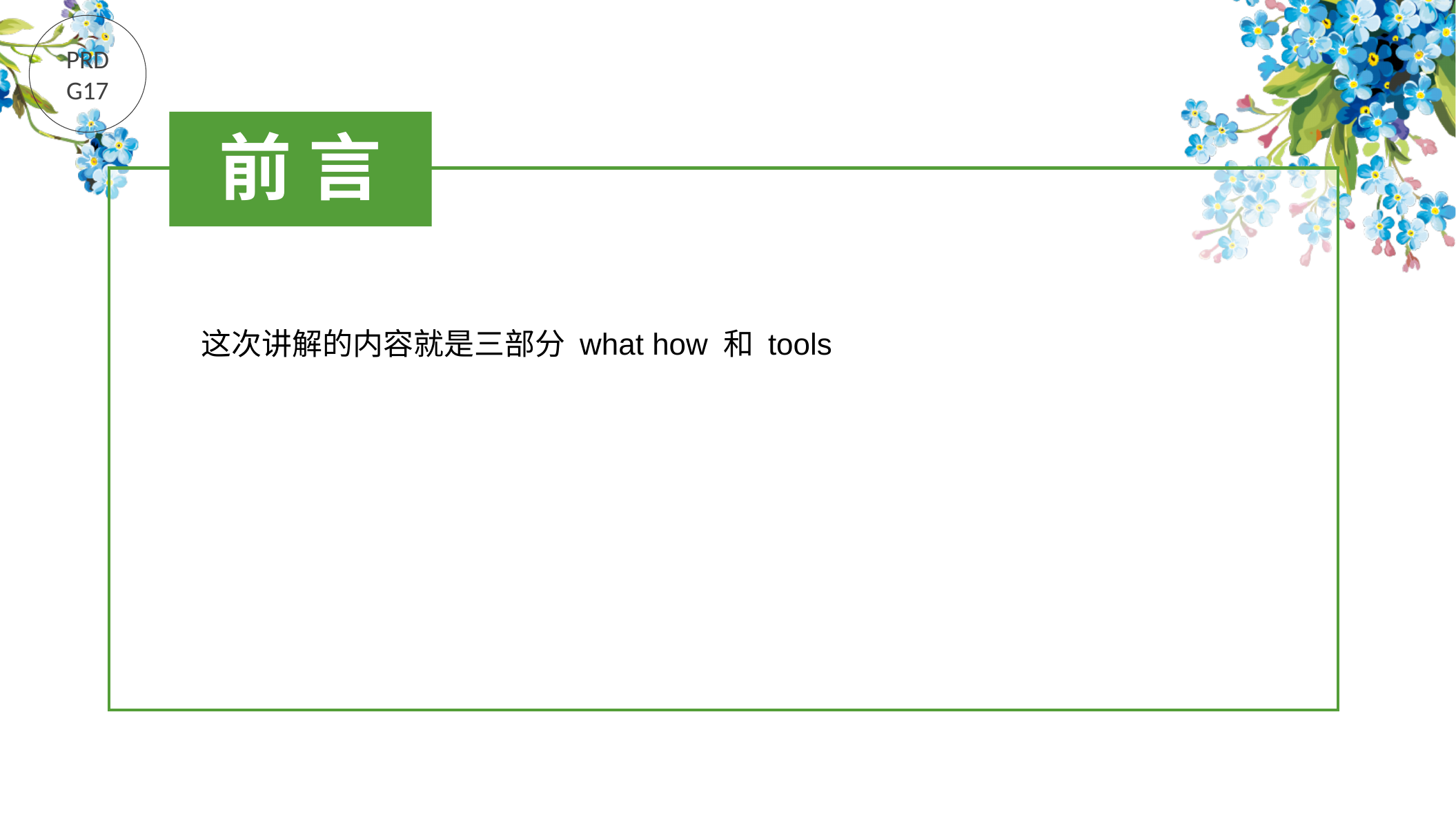

PRD
G17

前 言

这次讲解的内容就是三部分 what how 和 tools